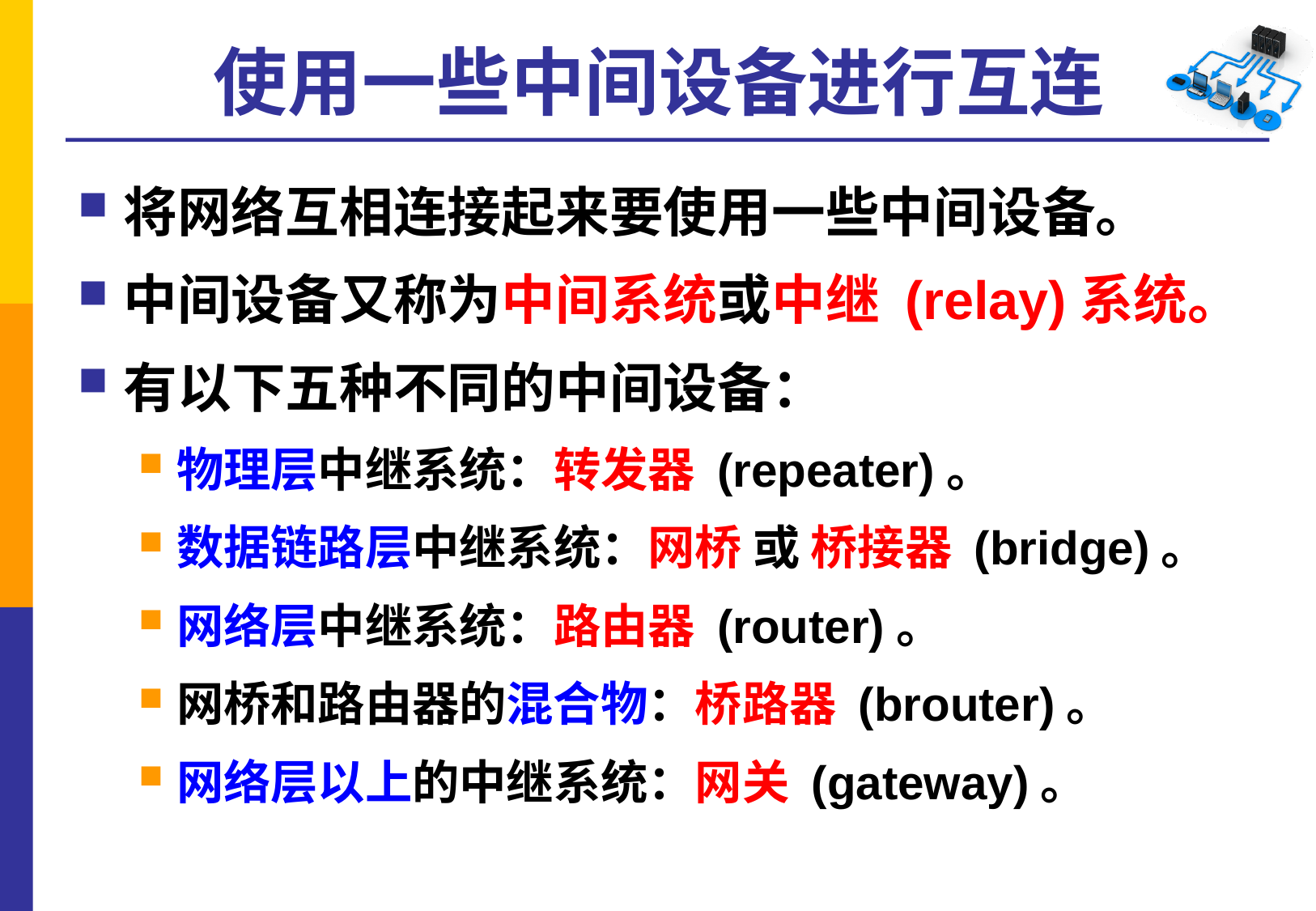

# 使用一些中间设备进行互连
将网络互相连接起来要使用一些中间设备。
中间设备又称为中间系统或中继 (relay)系统。
有以下五种不同的中间设备：
物理层中继系统：转发器 (repeater)。
数据链路层中继系统：网桥 或 桥接器 (bridge)。
网络层中继系统：路由器 (router)。
网桥和路由器的混合物：桥路器 (brouter)。
网络层以上的中继系统：网关 (gateway)。